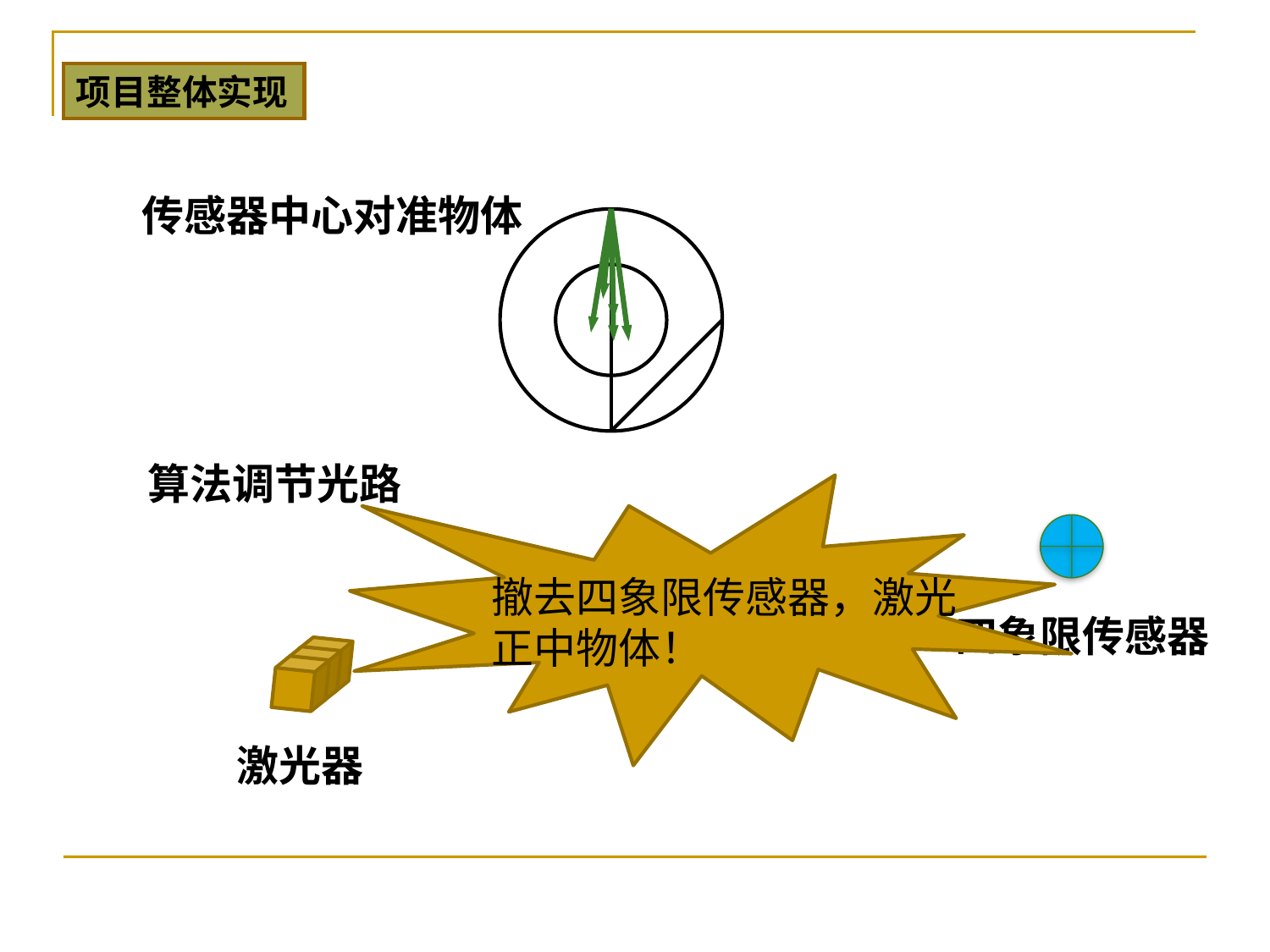

项目整体实现
传感器中心对准物体

算法调节光路

撤去四象限传感器，激光正中物体！

四象限传感器

激光器